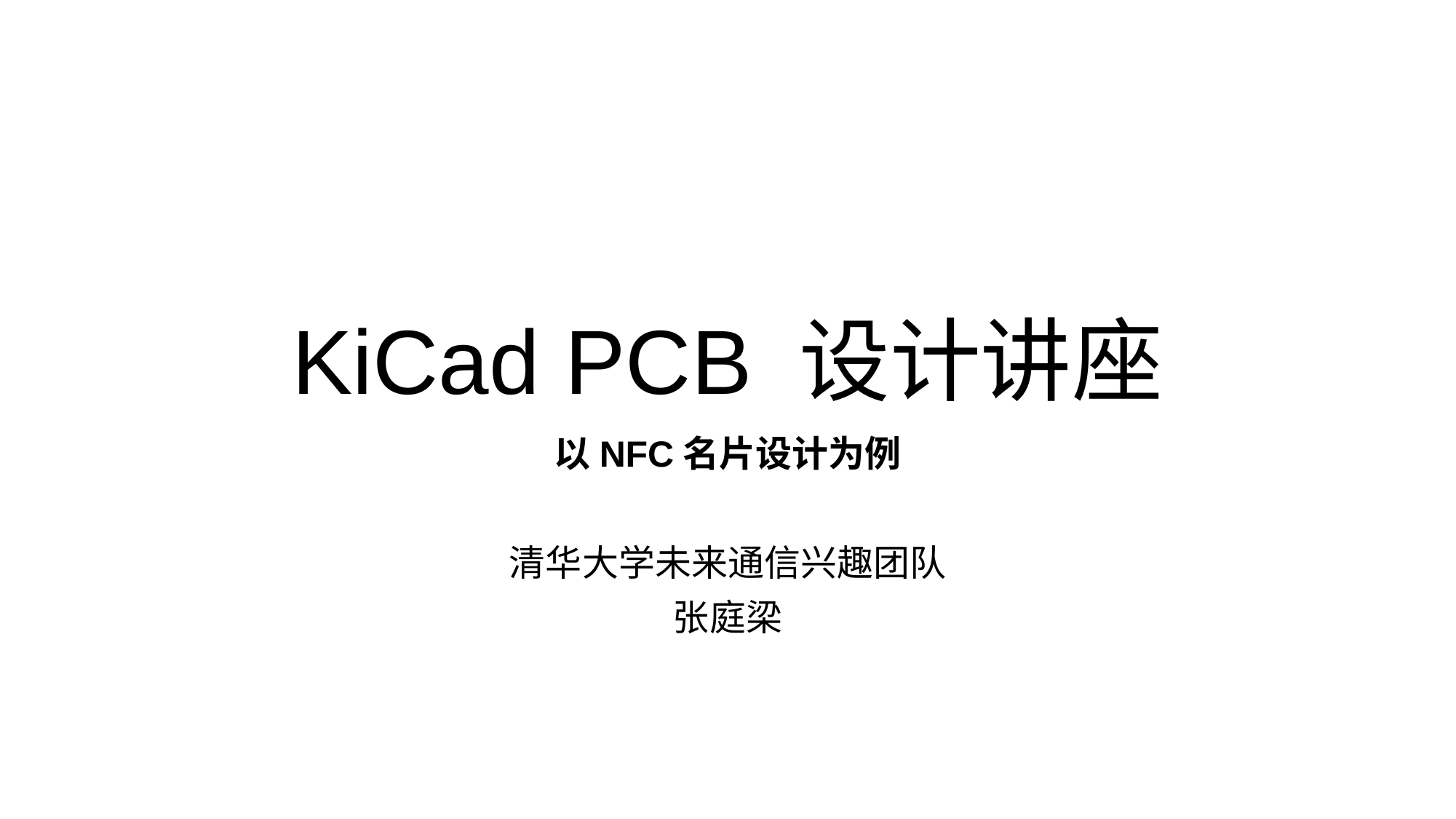

# KiCad PCB 设计讲座
以NFC名片设计为例

清华大学未来通信兴趣团队
张庭梁